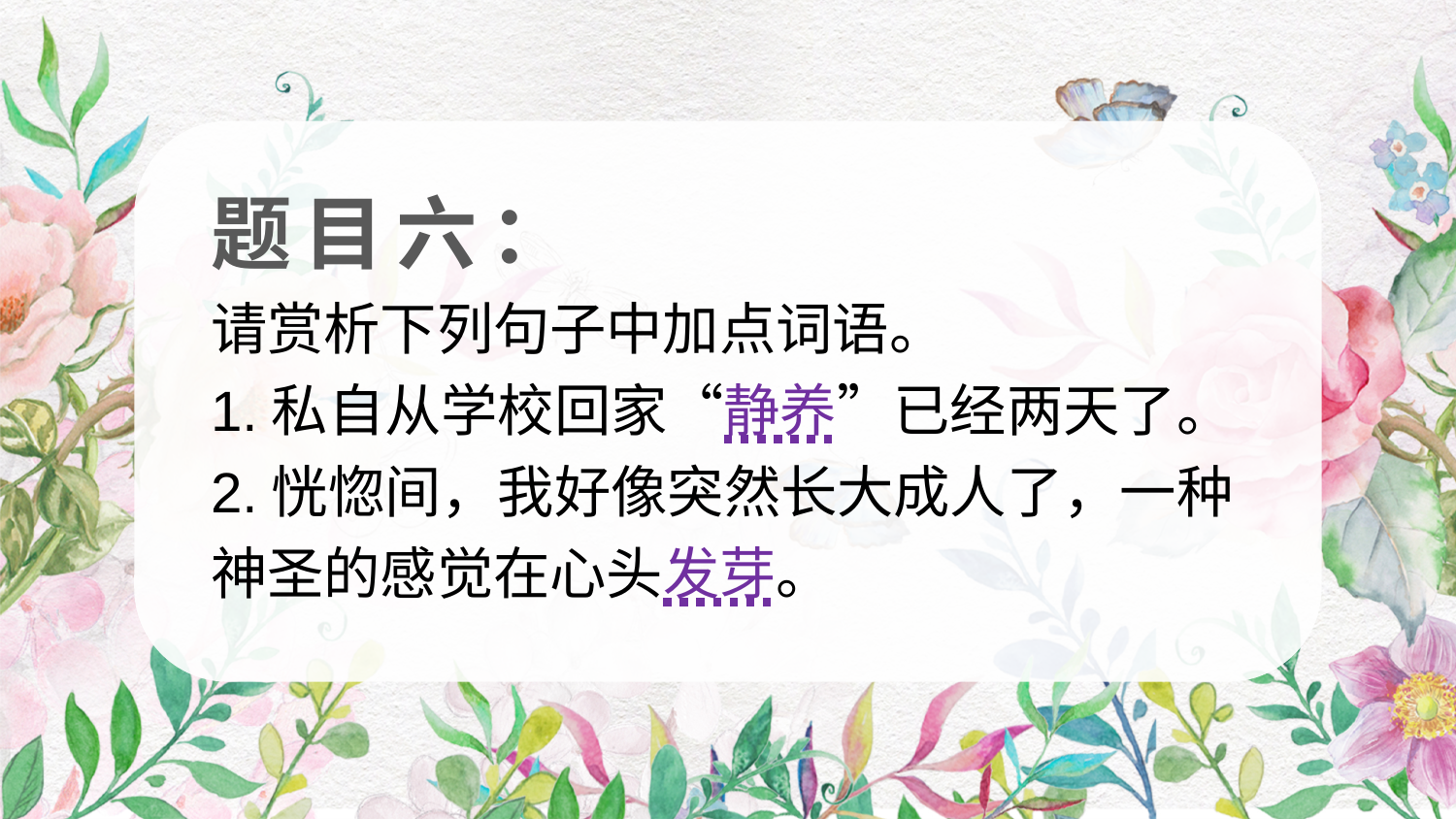

题目六：
请赏析下列句子中加点词语。
1.私自从学校回家“静养”已经两天了。
2.恍惚间，我好像突然长大成人了，一种神圣的感觉在心头发芽。